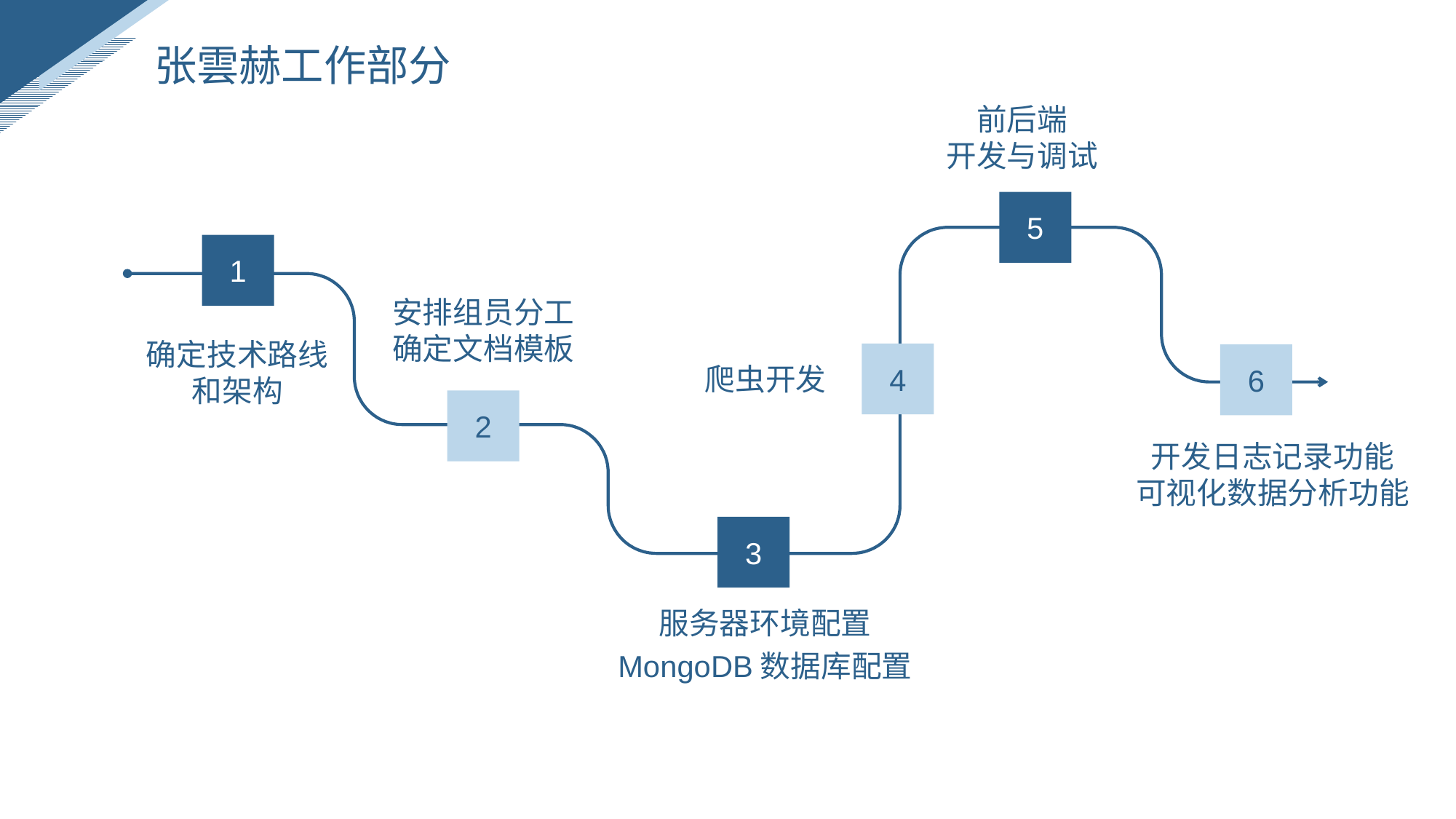

张雲赫工作部分
前后端
开发与调试
5

1
安排组员分工
确定文档模板
确定技术路线和架构
4
6
爬虫开发
2
开发日志记录功能
可视化数据分析功能
3
服务器环境配置
MongoDB数据库配置